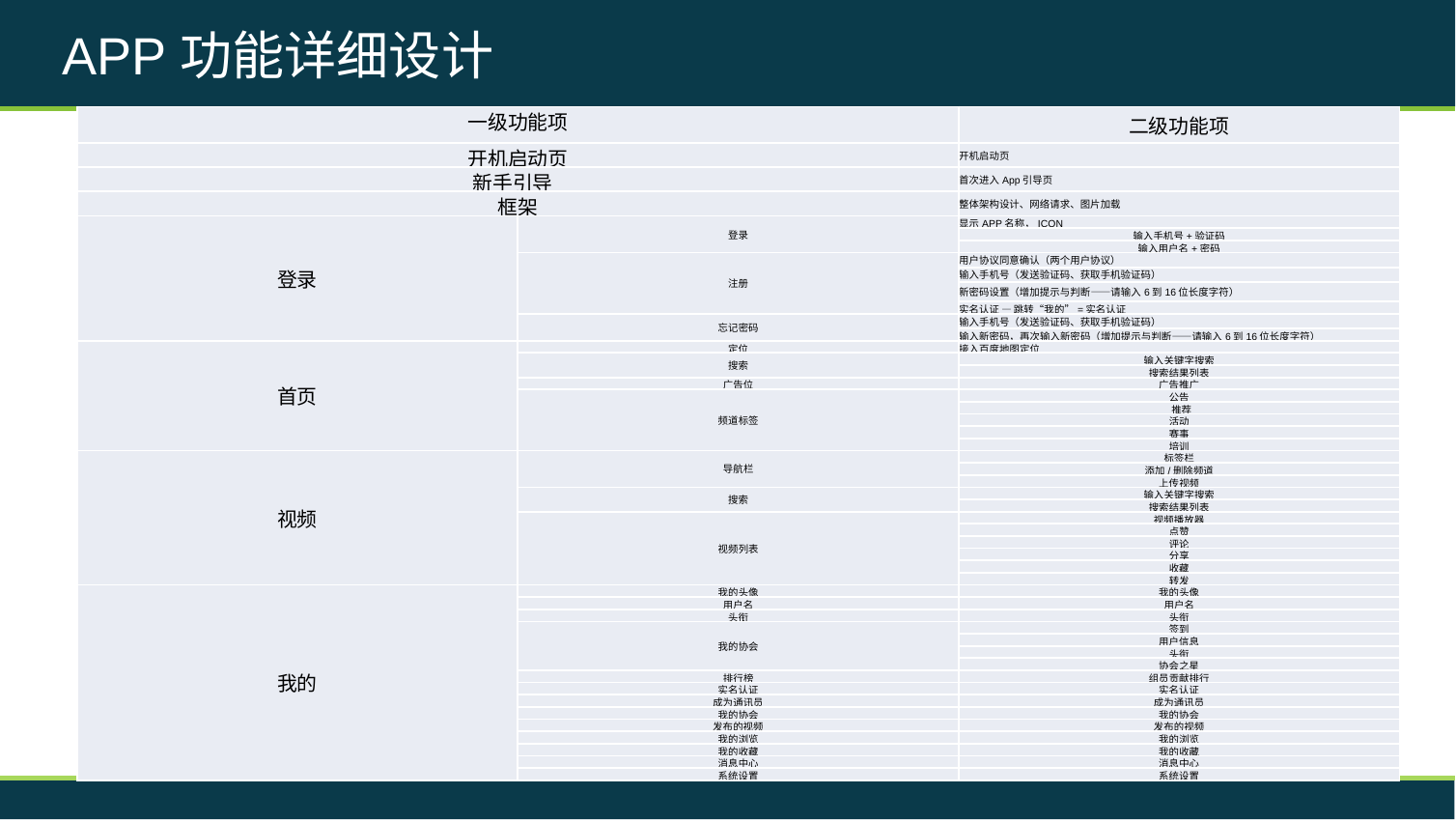

APP功能详细设计
| 一级功能项 |  | 二级功能项 |
| --- | --- | --- |
| 开机启动页 |  | 开机启动页 |
| 新手引导 |  | 首次进入App引导页 |
| 框架 |  | 整体架构设计、网络请求、图片加载 |
| 登录 | 登录 | 显示APP名称，ICON |
|  |  | 输入手机号+验证码 |
|  |  | 输入用户名+密码 |
|  | 注册 | 用户协议同意确认（两个用户协议） |
|  |  | 输入手机号（发送验证码、获取手机验证码） |
|  |  | 新密码设置（增加提示与判断——请输入6到16位长度字符） |
|  |  | 实名认证 — 跳转“我的”=实名认证 |
|  | 忘记密码 | 输入手机号（发送验证码、获取手机验证码） |
|  |  | 输入新密码，再次输入新密码（增加提示与判断——请输入6到16位长度字符） |
| 首页 | 定位 | 接入百度地图定位 |
|  | 搜索 | 输入关键字搜索 |
|  |  | 搜索结果列表 |
|  | 广告位 | 广告推广 |
|  | 频道标签 | 公告 |
|  |  | 推荐 |
|  |  | 活动 |
|  |  | 赛事 |
|  |  | 培训 |
| 视频 | 导航栏 | 标签栏 |
|  |  | 添加/删除频道 |
|  |  | 上传视频 |
|  | 搜索 | 输入关键字搜索 |
|  |  | 搜索结果列表 |
|  | 视频列表 | 视频播放器 |
|  |  | 点赞 |
|  |  | 评论 |
|  |  | 分享 |
|  |  | 收藏 |
|  |  | 转发 |
| 我的 | 我的头像 | 我的头像 |
|  | 用户名 | 用户名 |
|  | 头衔 | 头衔 |
|  | 我的协会 | 签到 |
|  |  | 用户信息 |
|  |  | 头衔 |
|  |  | 协会之星 |
|  | 排行榜 | 组员贡献排行 |
|  | 实名认证 | 实名认证 |
|  | 成为通讯员 | 成为通讯员 |
|  | 我的协会 | 我的协会 |
|  | 发布的视频 | 发布的视频 |
|  | 我的浏览 | 我的浏览 |
|  | 我的收藏 | 我的收藏 |
|  | 消息中心 | 消息中心 |
|  | 系统设置 | 系统设置 |